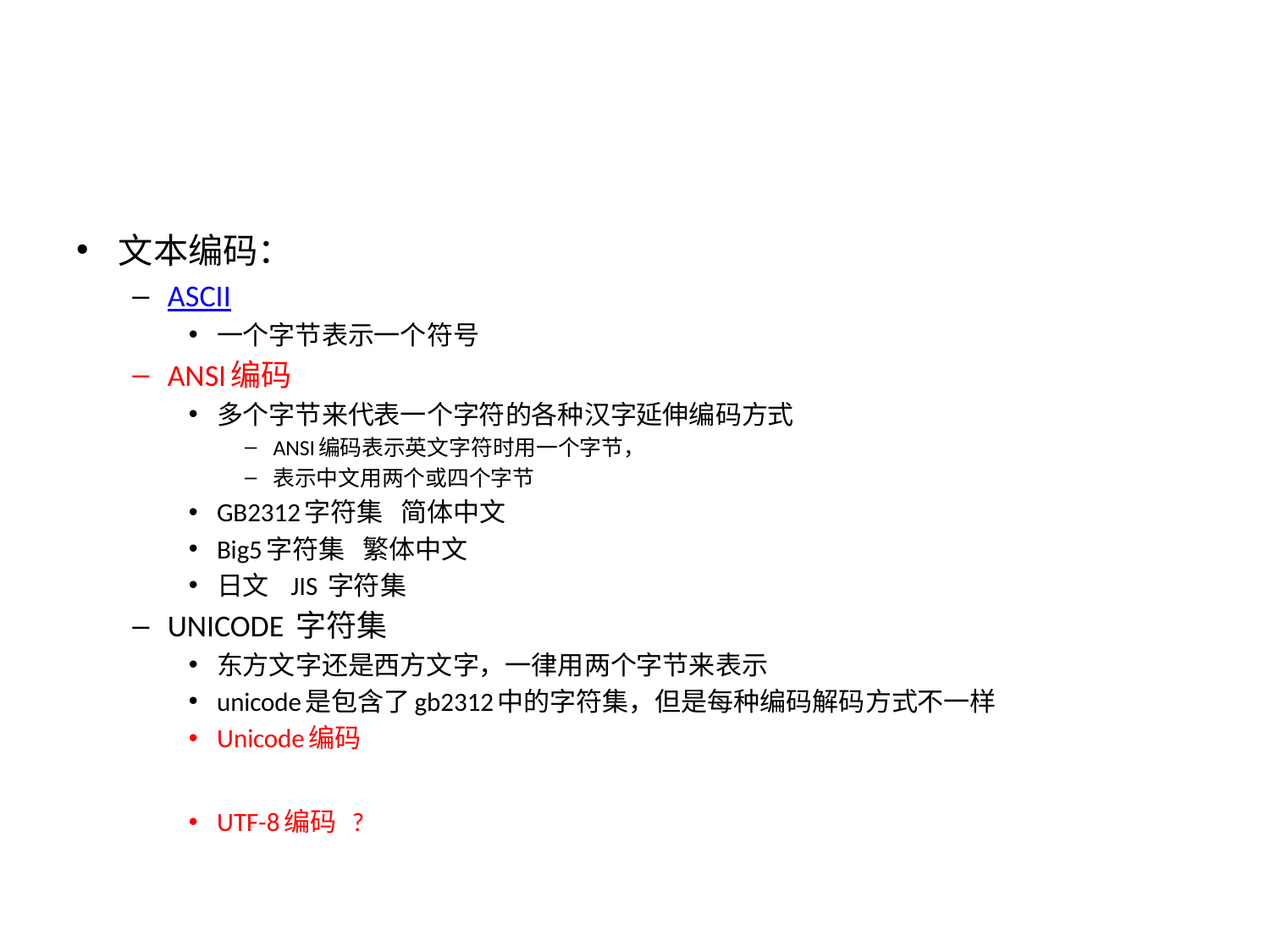

#
文本编码：
ASCII
一个字节表示一个符号
ANSI编码
多个字节来代表一个字符的各种汉字延伸编码方式
ANSI编码表示英文字符时用一个字节，
表示中文用两个或四个字节
GB2312字符集   简体中文
Big5字符集   繁体中文
日文   JIS 字符集
UNICODE 字符集
东方文字还是西方文字，一律用两个字节来表示
unicode是包含了gb2312中的字符集，但是每种编码解码方式不一样
Unicode编码

UTF-8编码  ?